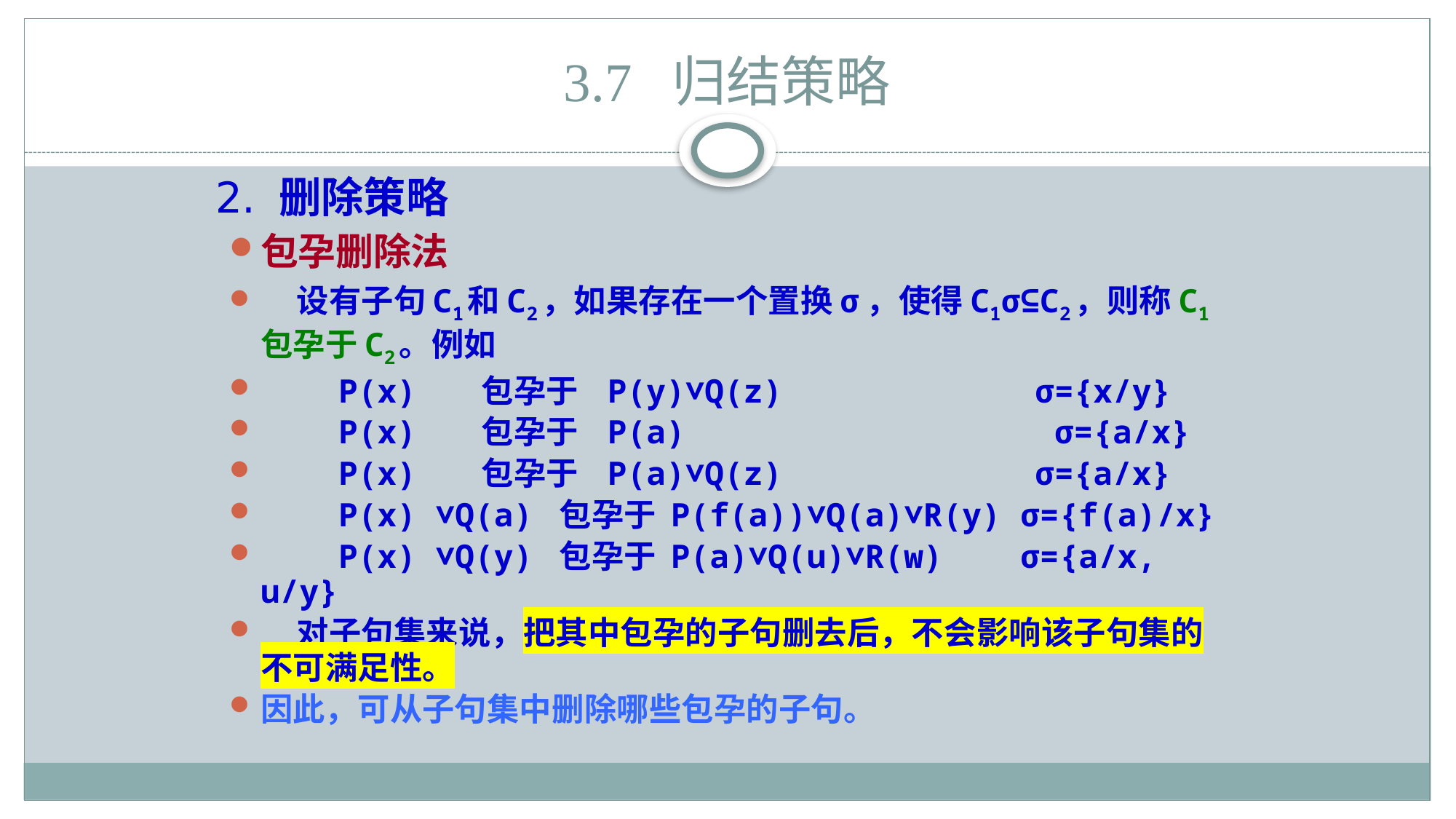

# 3.7  归结策略
2. 删除策略
包孕删除法
    设有子句C1和C2，如果存在一个置换σ，使得C1σ⊆C2，则称C1包孕于C2。例如
    P(x)   包孕于   P(y)∨Q(z)             σ={x/y}
    P(x)   包孕于   P(a)                   σ={a/x}
    P(x)   包孕于   P(a)∨Q(z)             σ={a/x}
    P(x) ∨Q(a) 包孕于 P(f(a))∨Q(a)∨R(y) σ={f(a)/x}
    P(x) ∨Q(y) 包孕于 P(a)∨Q(u)∨R(w)    σ={a/x, u/y}
    对子句集来说，把其中包孕的子句删去后，不会影响该子句集的不可满足性。
因此，可从子句集中删除哪些包孕的子句。